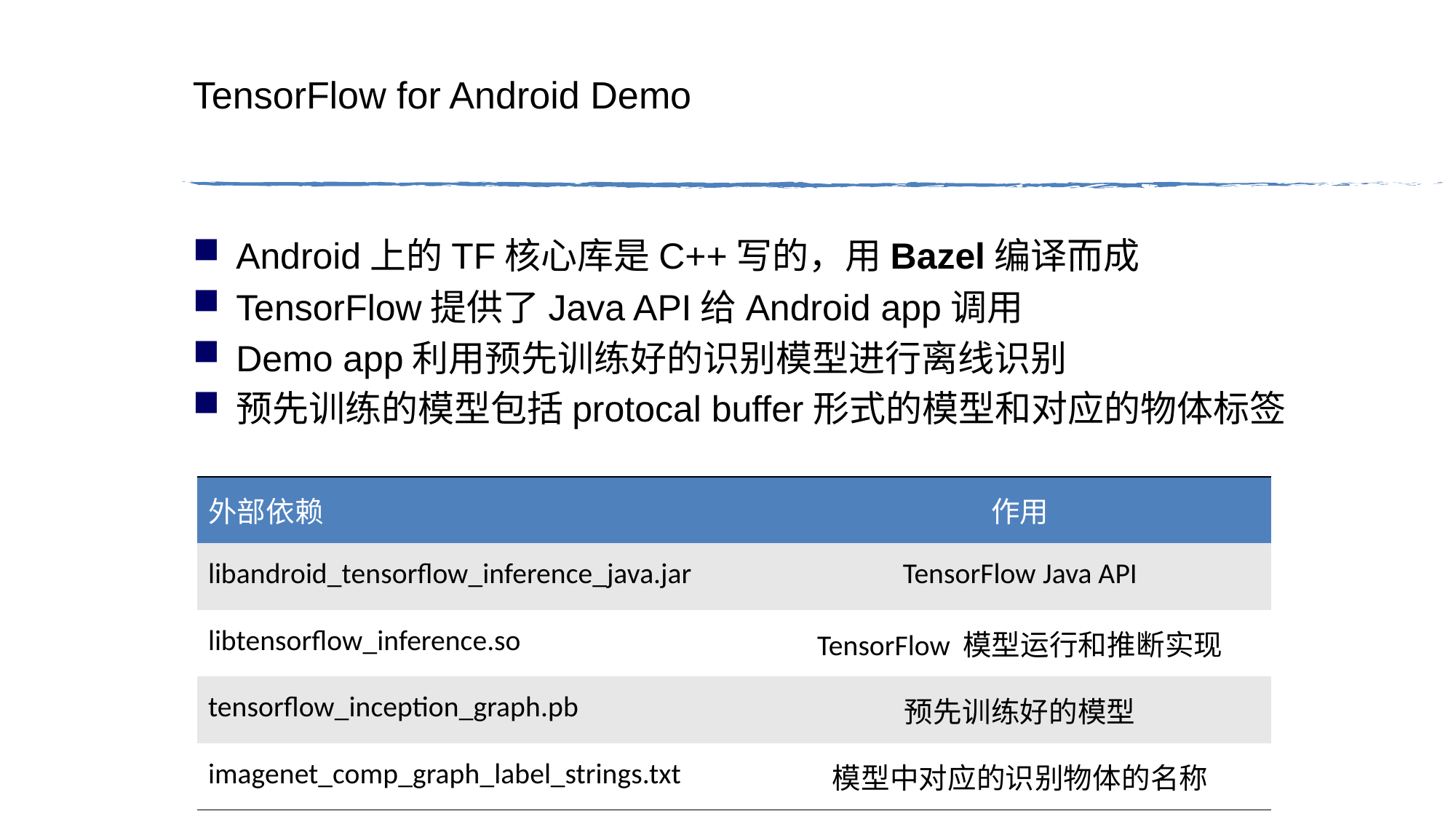

# TensorFlow for Android Demo
Android上的TF核心库是C++写的，用Bazel编译而成
TensorFlow提供了Java API给Android app调用
Demo app利用预先训练好的识别模型进行离线识别
预先训练的模型包括protocal buffer形式的模型和对应的物体标签
| 外部依赖 | 作用 |
| --- | --- |
| libandroid\_tensorflow\_inference\_java.jar | TensorFlow Java API |
| libtensorflow\_inference.so | TensorFlow 模型运行和推断实现 |
| tensorflow\_inception\_graph.pb | 预先训练好的模型 |
| imagenet\_comp\_graph\_label\_strings.txt | 模型中对应的识别物体的名称 |